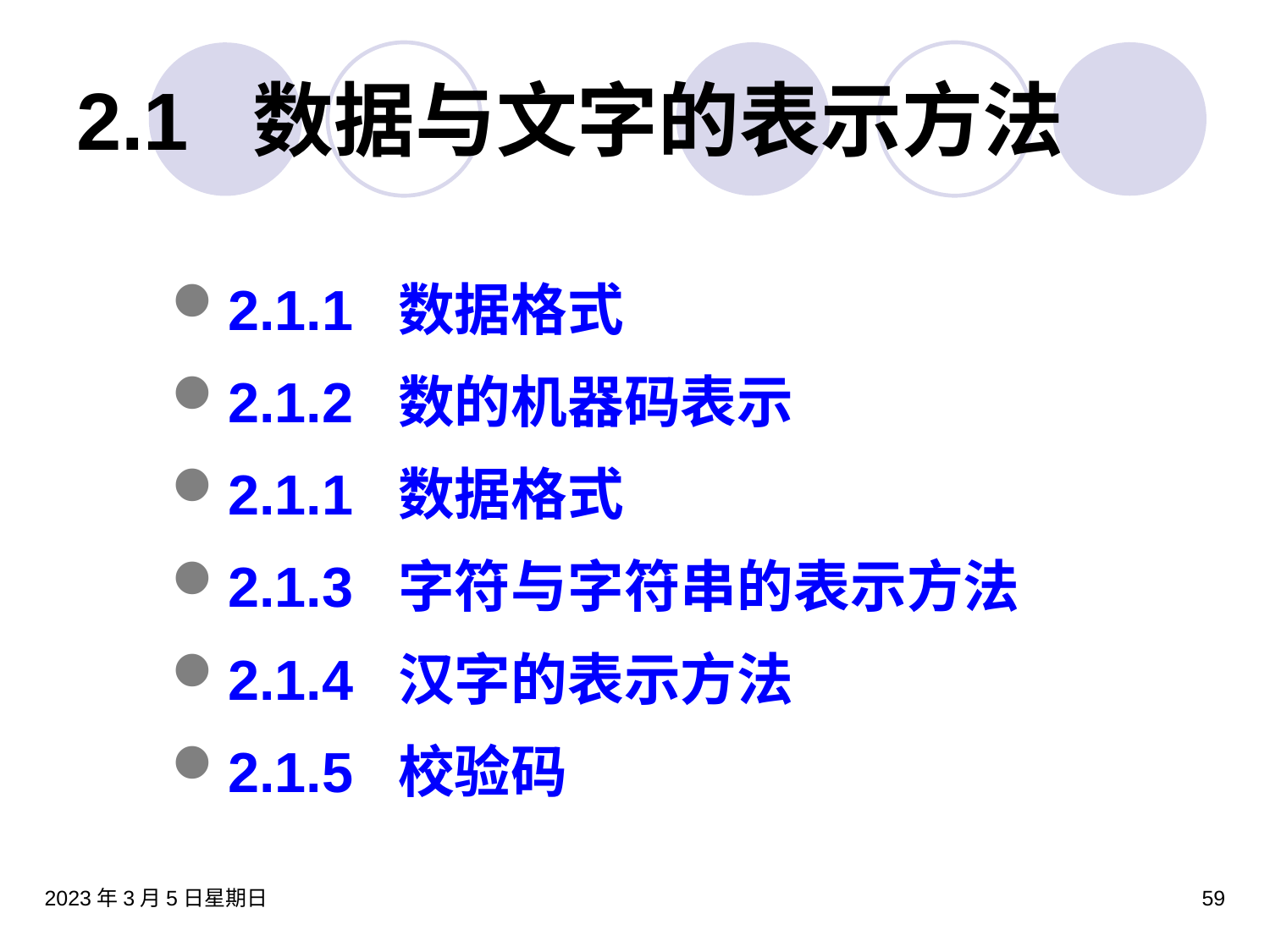

# 2.1  数据与文字的表示方法
2.1.1  数据格式
2.1.2  数的机器码表示
2.1.1  数据格式
2.1.3  字符与字符串的表示方法
2.1.4  汉字的表示方法
2.1.5  校验码
2023年3月5日星期日
59